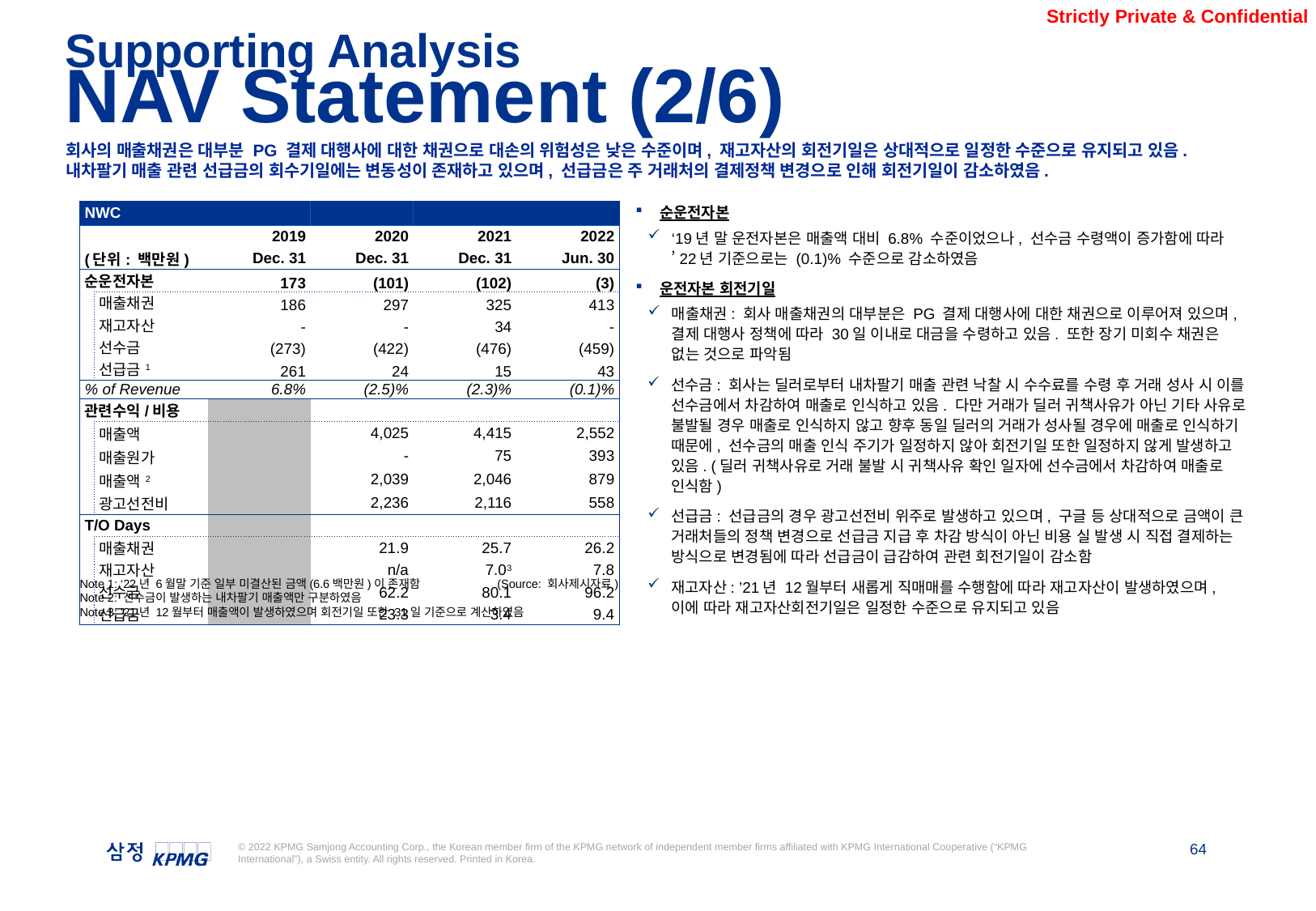

Supporting Analysis
NAV Statement (2/6)
회사의 매출채권은 대부분 PG 결제 대행사에 대한 채권으로 대손의 위험성은 낮은 수준이며, 재고자산의 회전기일은 상대적으로 일정한 수준으로 유지되고 있음. 내차팔기 매출 관련 선급금의 회수기일에는 변동성이 존재하고 있으며, 선급금은 주 거래처의 결제정책 변경으로 인해 회전기일이 감소하였음.
순운전자본
‘19년 말 운전자본은 매출액 대비 6.8% 수준이었으나, 선수금 수령액이 증가함에 따라 ’22년 기준으로는 (0.1)% 수준으로 감소하였음
운전자본 회전기일
매출채권: 회사 매출채권의 대부분은 PG 결제 대행사에 대한 채권으로 이루어져 있으며, 결제 대행사 정책에 따라 30일 이내로 대금을 수령하고 있음. 또한 장기 미회수 채권은 없는 것으로 파악됨
선수금: 회사는 딜러로부터 내차팔기 매출 관련 낙찰 시 수수료를 수령 후 거래 성사 시 이를 선수금에서 차감하여 매출로 인식하고 있음. 다만 거래가 딜러 귀책사유가 아닌 기타 사유로 불발될 경우 매출로 인식하지 않고 향후 동일 딜러의 거래가 성사될 경우에 매출로 인식하기 때문에, 선수금의 매출 인식 주기가 일정하지 않아 회전기일 또한 일정하지 않게 발생하고 있음. (딜러 귀책사유로 거래 불발 시 귀책사유 확인 일자에 선수금에서 차감하여 매출로 인식함)
선급금: 선급금의 경우 광고선전비 위주로 발생하고 있으며, 구글 등 상대적으로 금액이 큰 거래처들의 정책 변경으로 선급금 지급 후 차감 방식이 아닌 비용 실 발생 시 직접 결제하는 방식으로 변경됨에 따라 선급금이 급감하여 관련 회전기일이 감소함
재고자산: ’21년 12월부터 새롭게 직매매를 수행함에 따라 재고자산이 발생하였으며, 이에 따라 재고자산회전기일은 일정한 수준으로 유지되고 있음

| NWC |  |  |  |  |  |
| --- | --- | --- | --- | --- | --- |
|  |  | 2019 | 2020 | 2021 | 2022 |
| (단위: 백만원) |  | Dec. 31 | Dec. 31 | Dec. 31 | Jun. 30 |
| 순운전자본 |  | 173 | (101) | (102) | (3) |
|  | 매출채권 | 186 | 297 | 325 | 413 |
|  | 재고자산 | - | - | 34 | - |
|  | 선수금 | (273) | (422) | (476) | (459) |
|  | 선급금1 | 261 | 24 | 15 | 43 |
| % of Revenue |  | 6.8% | (2.5)% | (2.3)% | (0.1)% |
| 관련수익/비용 |  |  |  |  |  |
|  | 매출액 |  | 4,025 | 4,415 | 2,552 |
|  | 매출원가 |  | - | 75 | 393 |
|  | 매출액2 |  | 2,039 | 2,046 | 879 |
|  | 광고선전비 |  | 2,236 | 2,116 | 558 |
| T/O Days |  |  |  |  |  |
|  | 매출채권 |  | 21.9 | 25.7 | 26.2 |
|  | 재고자산 |  | n/a | 7.03 | 7.8 |
|  | 선수금 |  | 62.2 | 80.1 | 96.2 |
|  | 선급금 |  | 23.3 | 3.4 | 9.4 |
Note 1: ‘22년 6월말 기준 일부 미결산된 금액(6.6백만원)이 존재함
Note 2: 선수금이 발생하는 내차팔기 매출액만 구분하였음
Note 3: ’21년 12월부터 매출액이 발생하였으며 회전기일 또한 31일 기준으로 계산하였음
(Source: 회사제시자료)